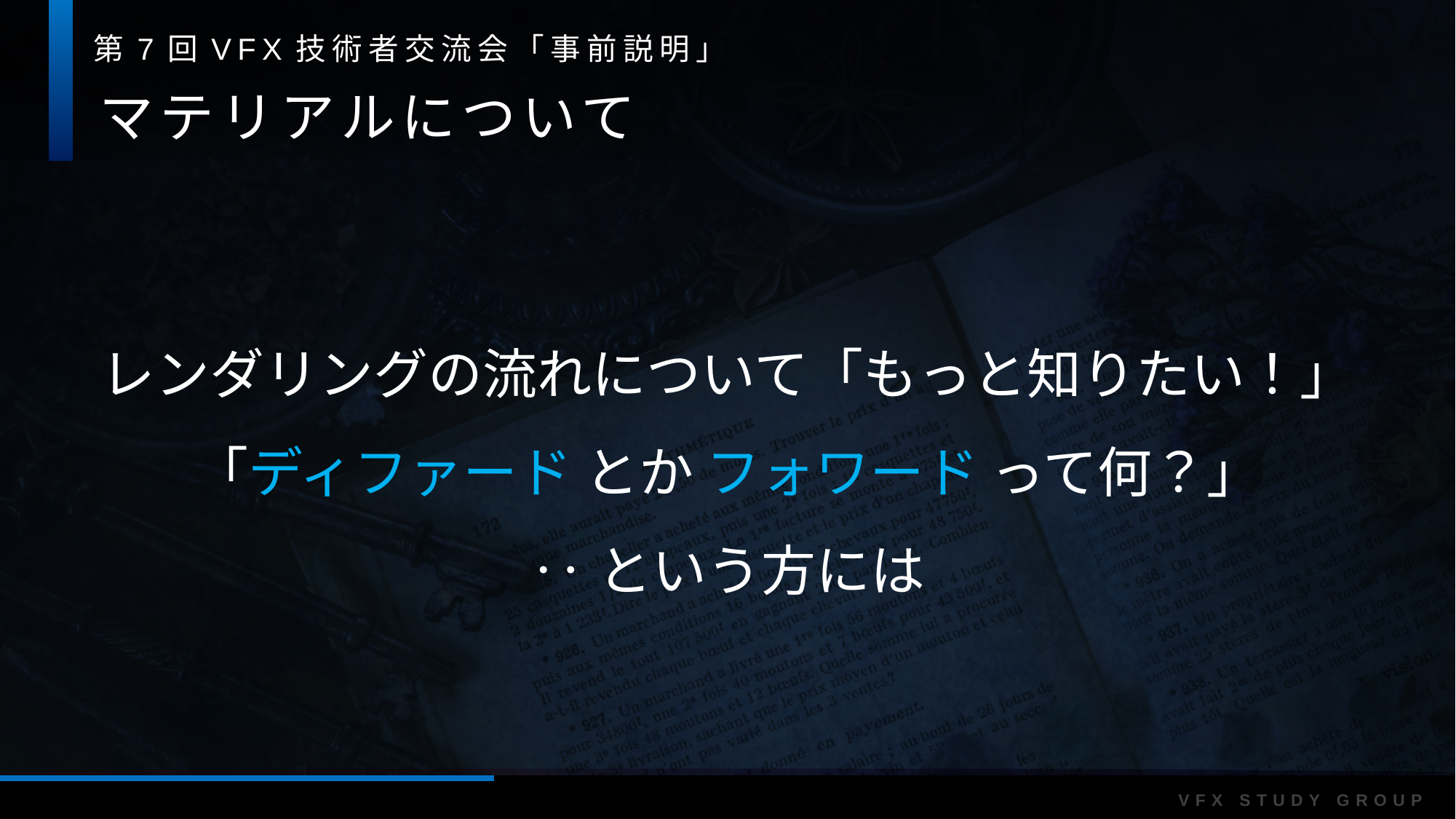

マテリアルについて
レンダリングの流れについて「もっと知りたい！」
「ディファード とか フォワード って何？」
‥という方には